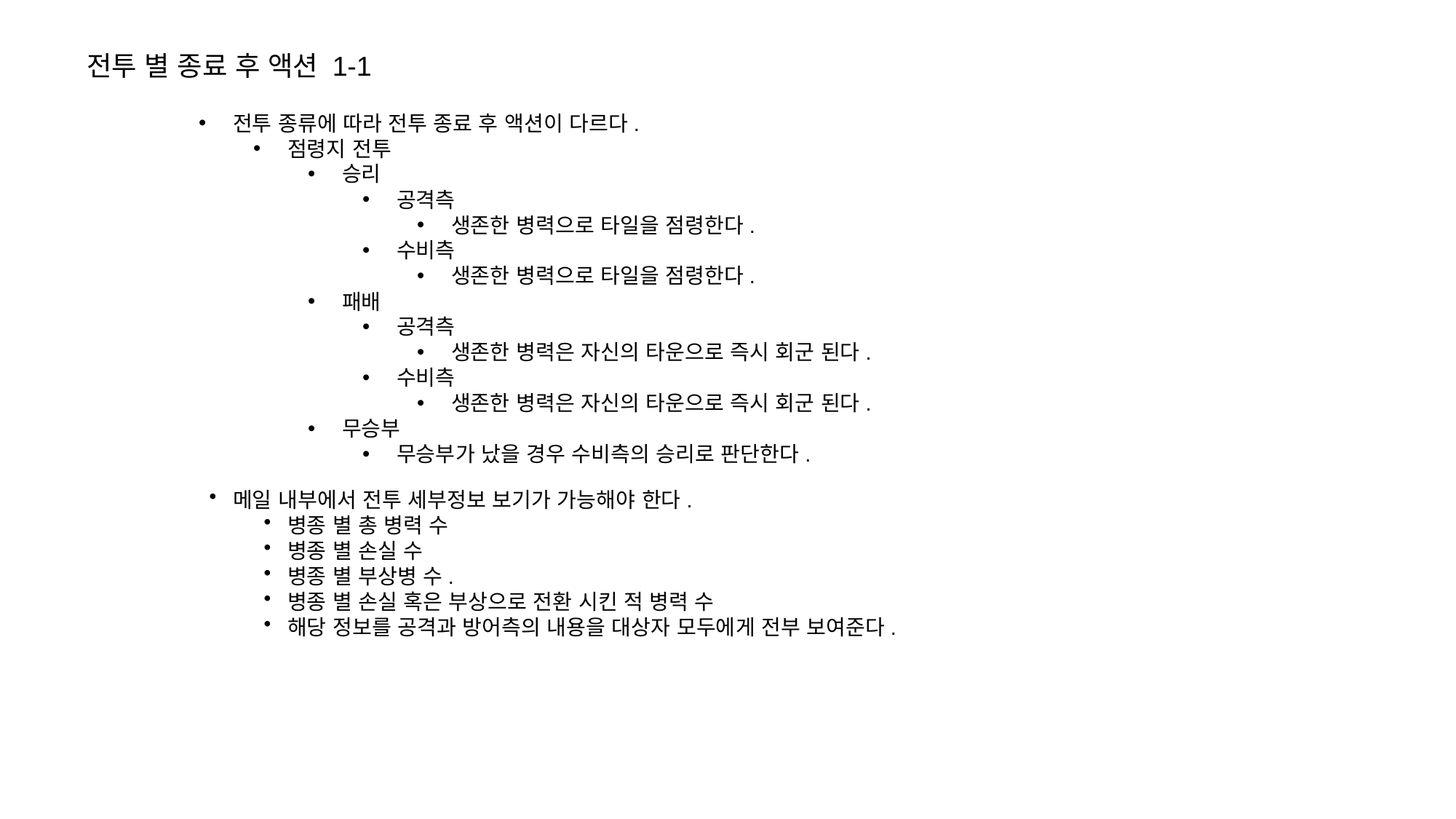

전투 별 종료 후 액션 1-1
전투 종류에 따라 전투 종료 후 액션이 다르다.
점령지 전투
승리
공격측
생존한 병력으로 타일을 점령한다.
수비측
생존한 병력으로 타일을 점령한다.
패배
공격측
생존한 병력은 자신의 타운으로 즉시 회군 된다.
수비측
생존한 병력은 자신의 타운으로 즉시 회군 된다.
무승부
무승부가 났을 경우 수비측의 승리로 판단한다.
메일 내부에서 전투 세부정보 보기가 가능해야 한다.
병종 별 총 병력 수
병종 별 손실 수
병종 별 부상병 수.
병종 별 손실 혹은 부상으로 전환 시킨 적 병력 수
해당 정보를 공격과 방어측의 내용을 대상자 모두에게 전부 보여준다.